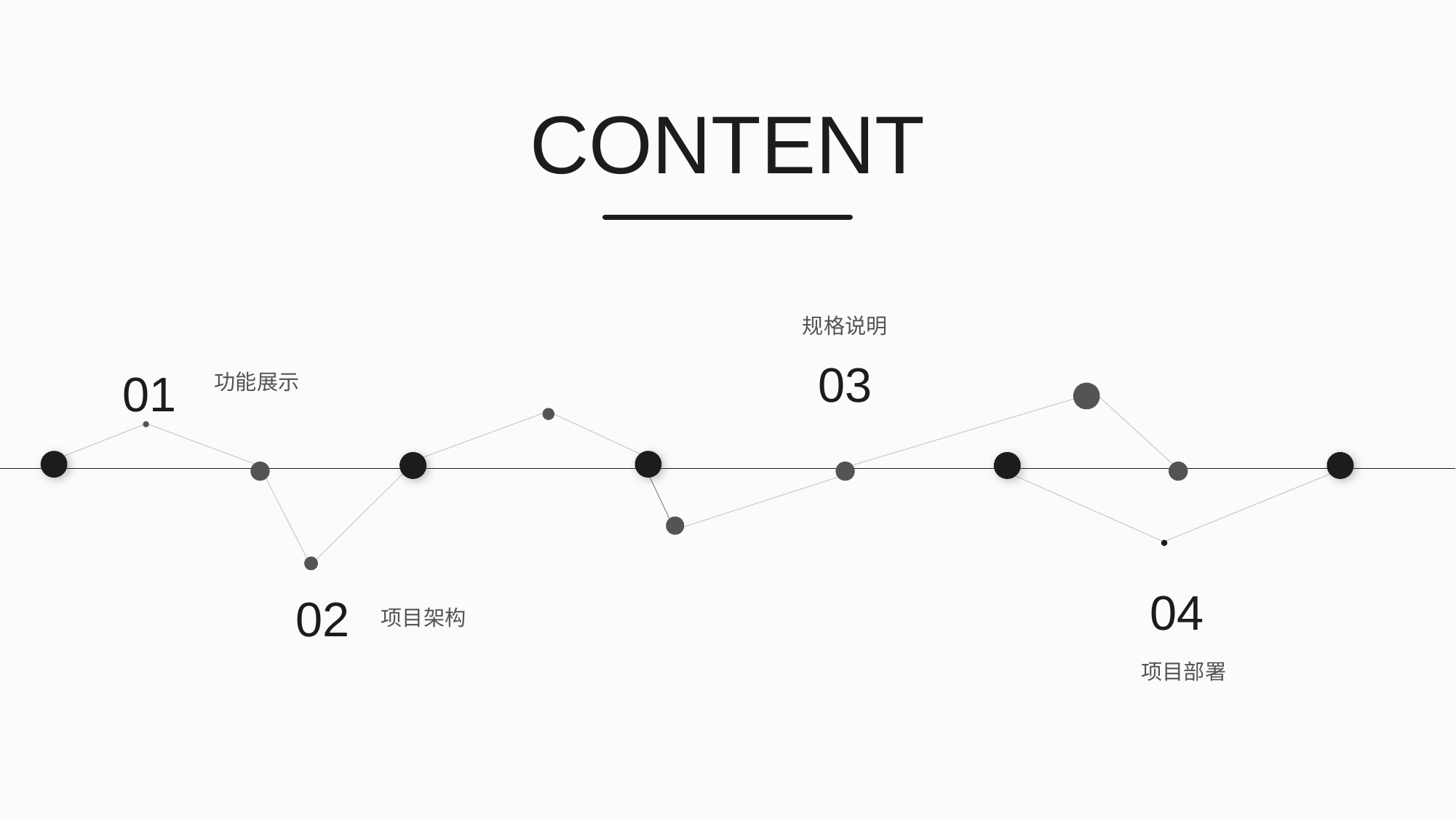

CONTENT
规格说明
03
01
功能展示

04
02
项目架构
项目部署